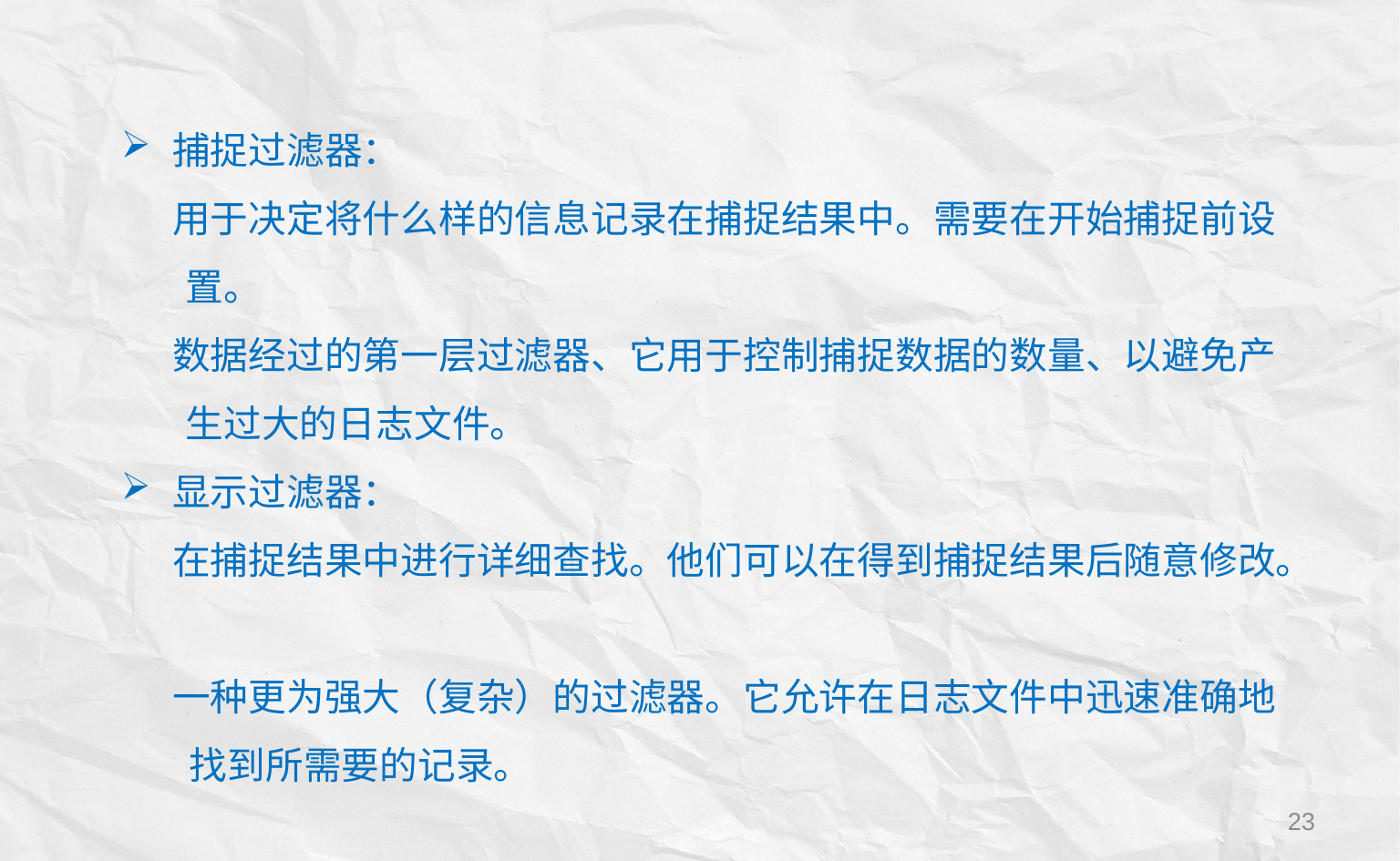

捕捉过滤器：
     用于决定将什么样的信息记录在捕捉结果中。需要在开始捕捉前设置。
     数据经过的第一层过滤器、它用于控制捕捉数据的数量、以避免产生过大的日志文件。
显示过滤器：
     在捕捉结果中进行详细查找。他们可以在得到捕捉结果后随意修改。
     一种更为强大（复杂）的过滤器。它允许在日志文件中迅速准确地找到所需要的记录。

 23